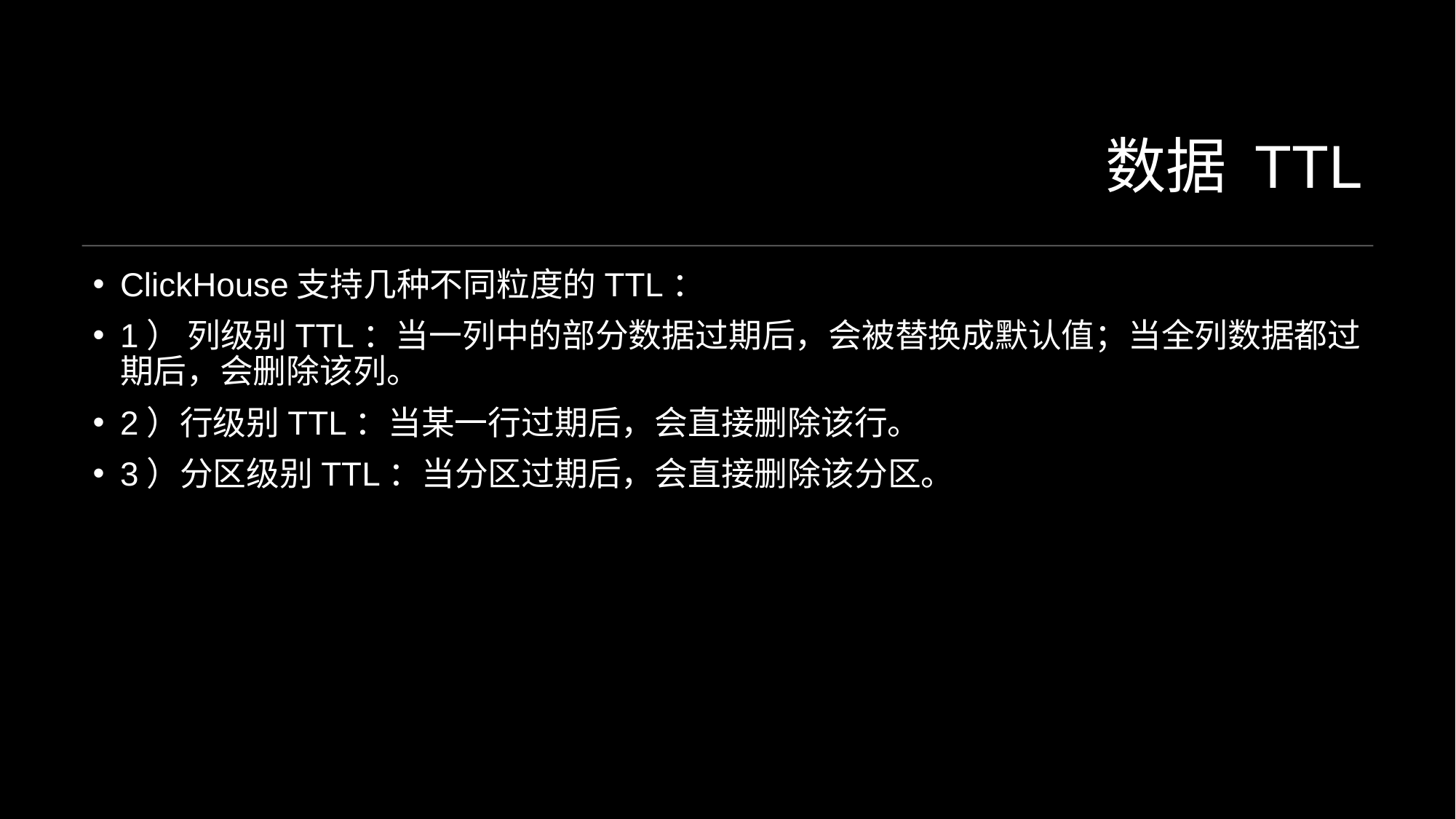

# 数据 TTL
ClickHouse支持几种不同粒度的TTL：
1） 列级别TTL：当一列中的部分数据过期后，会被替换成默认值；当全列数据都过期后，会删除该列。
2）行级别TTL：当某一行过期后，会直接删除该行。
3）分区级别TTL：当分区过期后，会直接删除该分区。